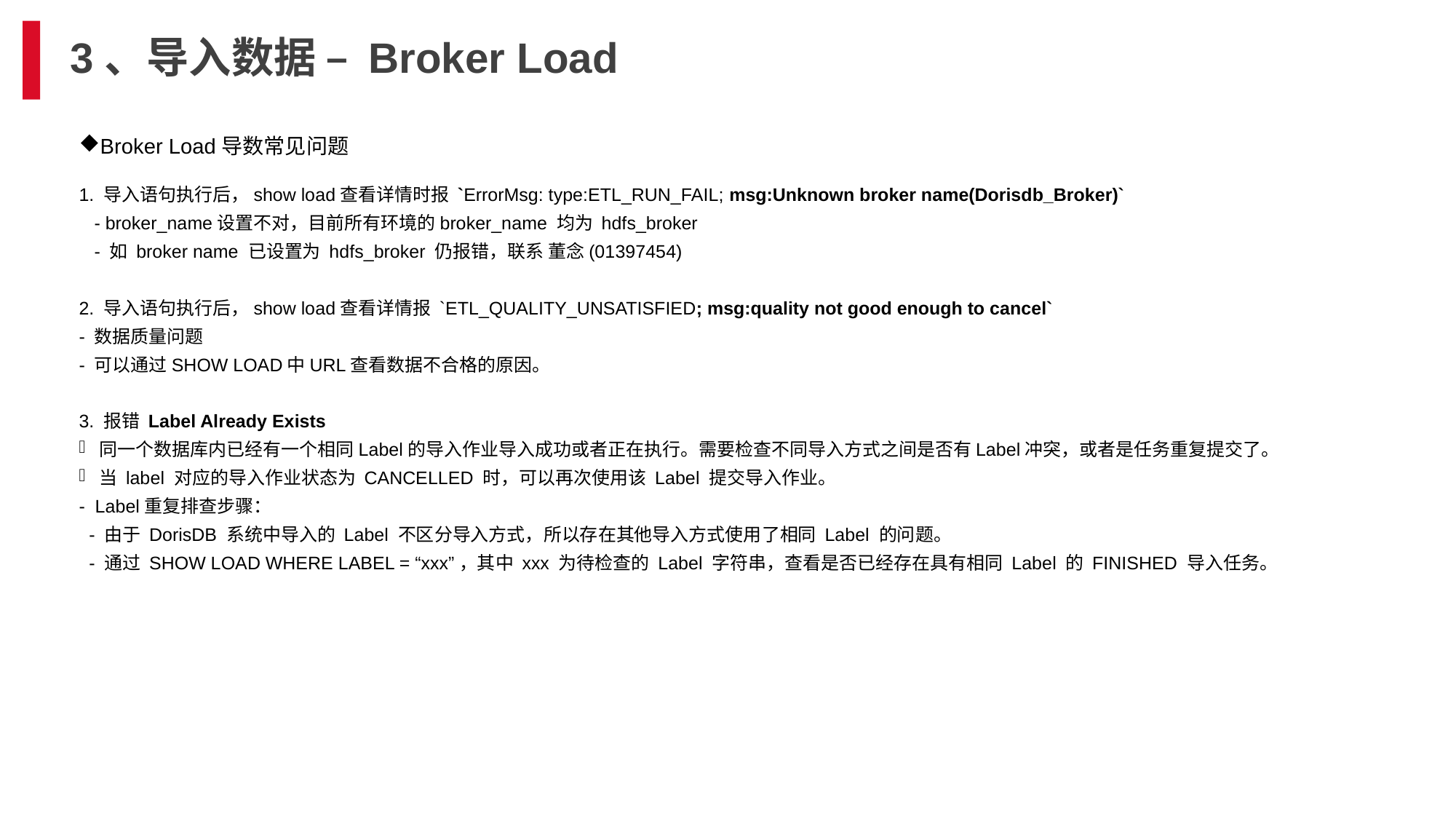

# 3、导入数据 – Broker Load
Broker Load导数常见问题
1. 导入语句执行后，show load查看详情时报 `ErrorMsg: type:ETL_RUN_FAIL; msg:Unknown broker name(Dorisdb_Broker)`
   - broker_name设置不对，目前所有环境的broker_name 均为 hdfs_broker
   - 如 broker name 已设置为 hdfs_broker 仍报错，联系 董念(01397454)

2. 导入语句执行后，show load查看详情报 `ETL_QUALITY_UNSATISFIED; msg:quality not good enough to cancel`
- 数据质量问题
- 可以通过SHOW LOAD中URL查看数据不合格的原因。

3. 报错 Label Already Exists
同一个数据库内已经有一个相同Label的导入作业导入成功或者正在执行。需要检查不同导入方式之间是否有Label冲突，或者是任务重复提交了。
当 label 对应的导入作业状态为 CANCELLED 时，可以再次使用该 Label 提交导入作业。
-  Label重复排查步骤：
  - 由于 DorisDB 系统中导入的 Label 不区分导入方式，所以存在其他导入方式使用了相同 Label 的问题。
  - 通过 SHOW LOAD WHERE LABEL = “xxx”，其中 xxx 为待检查的 Label 字符串，查看是否已经存在具有相同 Label 的 FINISHED 导入任务。